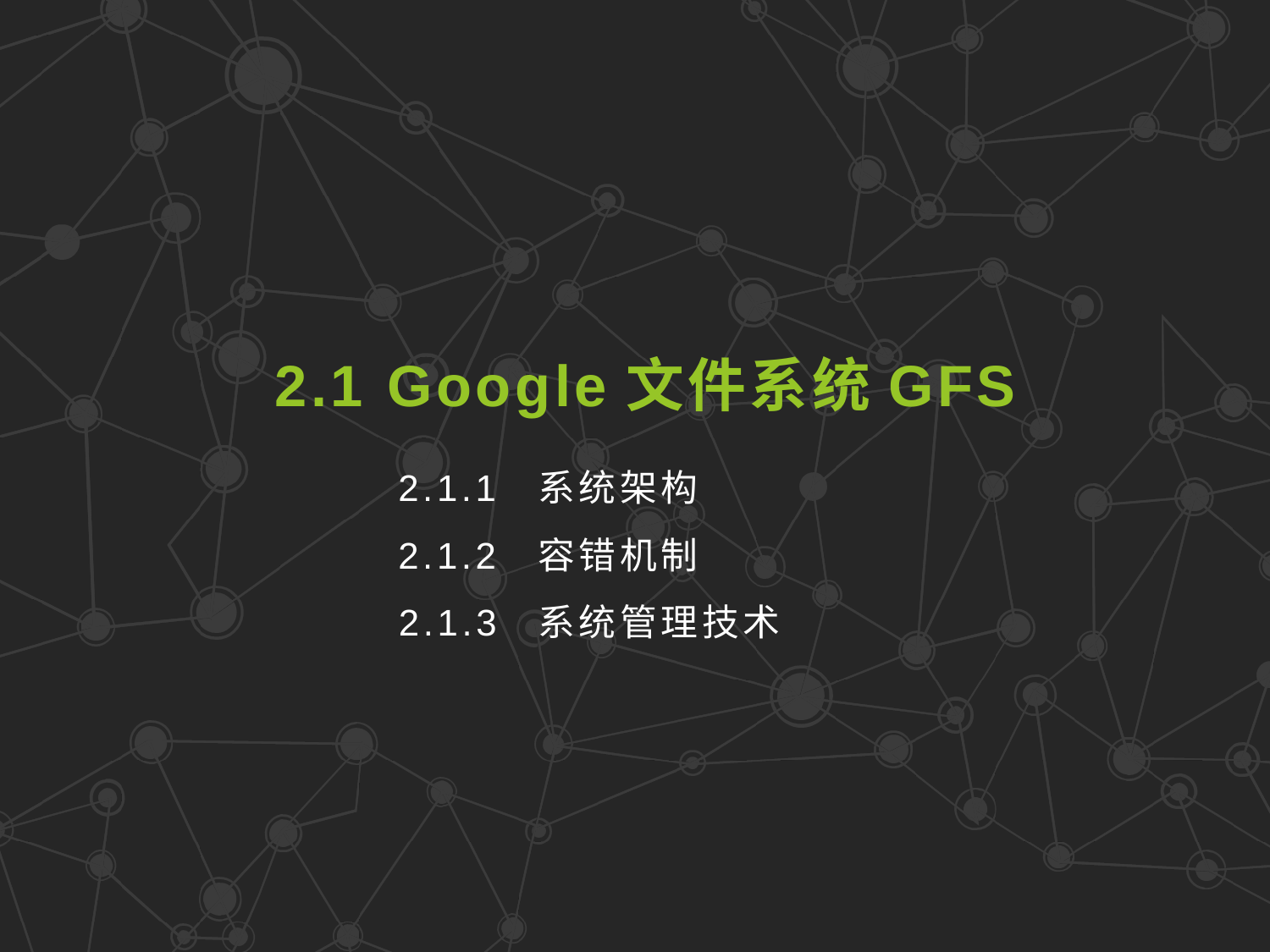

2.1 Google文件系统GFS
2.1.1  系统架构
2.1.2  容错机制
2.1.3  系统管理技术